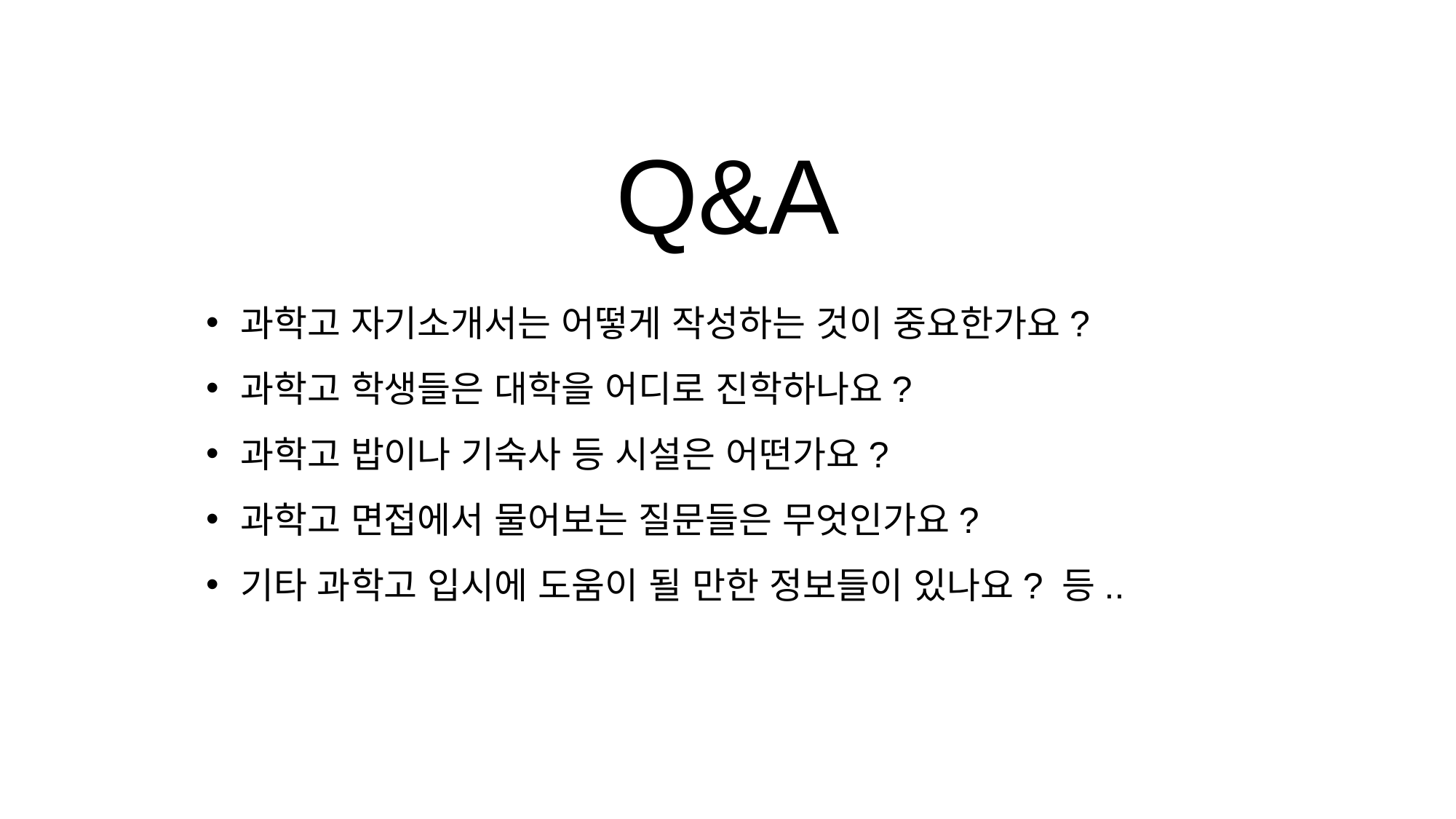

Q&A
과학고 자기소개서는 어떻게 작성하는 것이 중요한가요?
과학고 학생들은 대학을 어디로 진학하나요?
과학고 밥이나 기숙사 등 시설은 어떤가요?
과학고 면접에서 물어보는 질문들은 무엇인가요?
기타 과학고 입시에 도움이 될 만한 정보들이 있나요? 등..